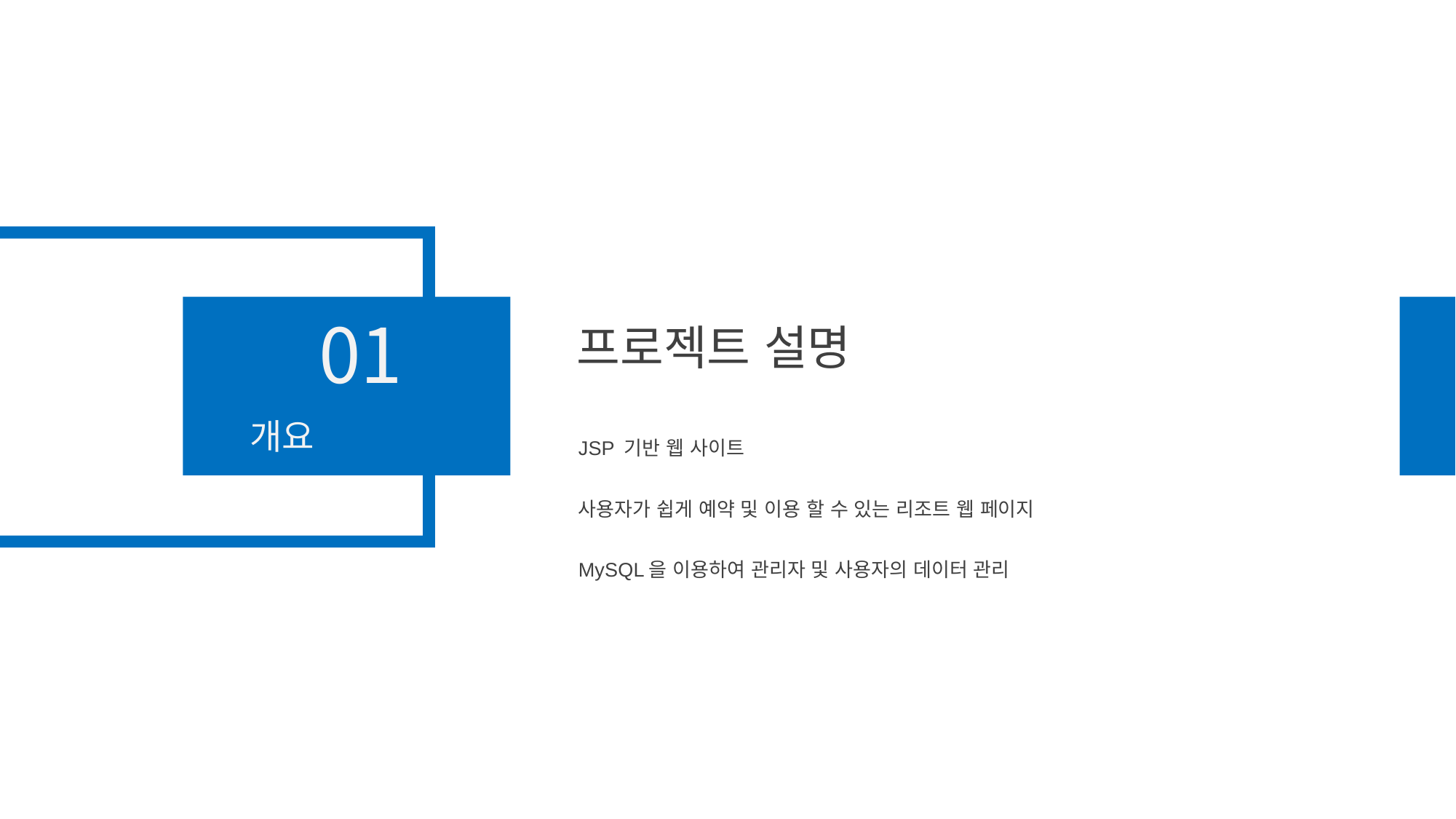

01

프로젝트 설명
개요
JSP 기반 웹 사이트

사용자가 쉽게 예약 및 이용 할 수 있는 리조트 웹 페이지

MySQL을 이용하여 관리자 및 사용자의 데이터 관리